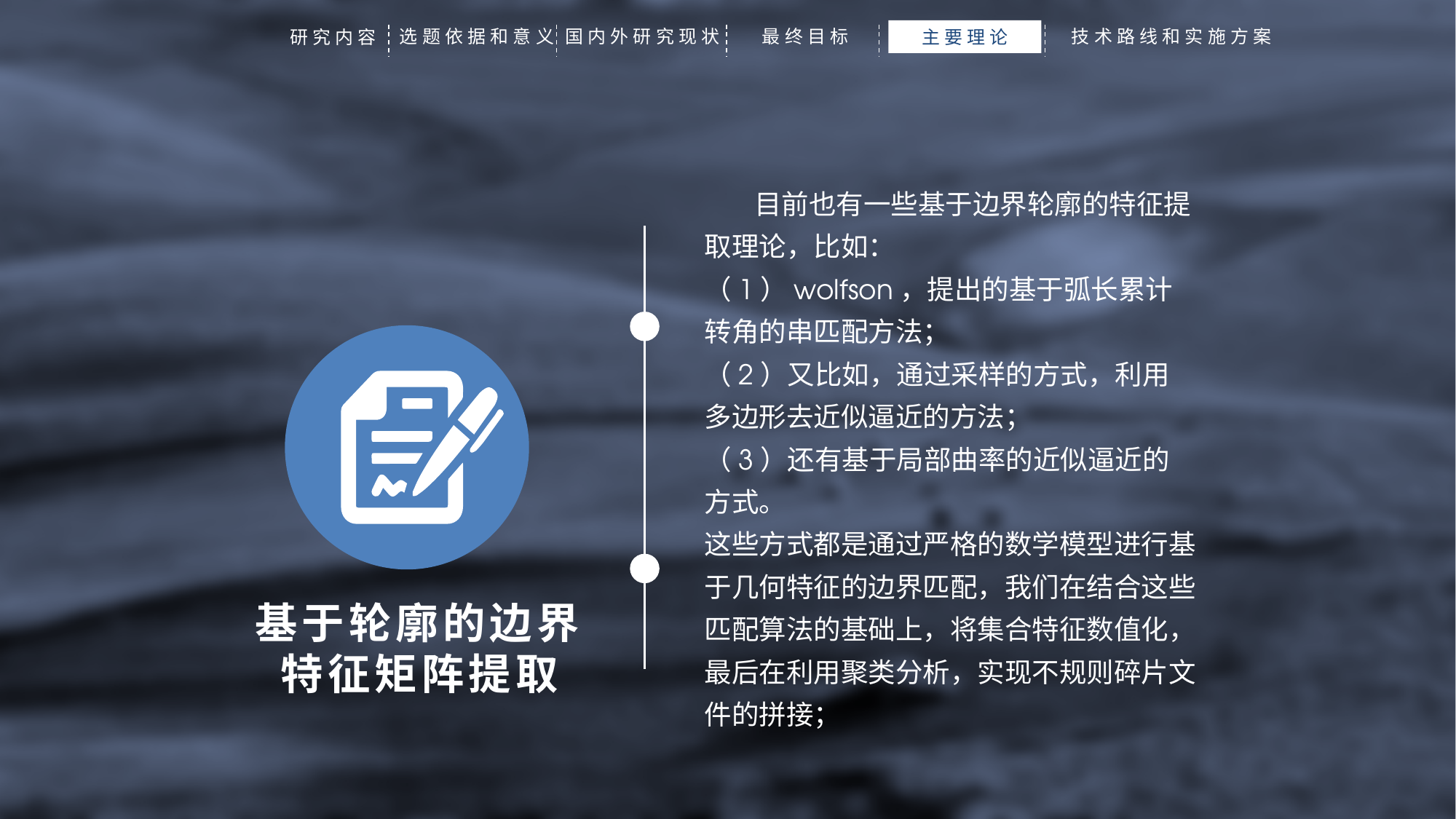

选题依据和意义
国内外研究现状
最终目标
技术路线和实施方案
研究内容
主要理论
       目前也有一些基于边界轮廓的特征提取理论，比如：
（1）wolfson，提出的基于弧长累计转角的串匹配方法；
（2）又比如，通过采样的方式，利用多边形去近似逼近的方法；
（3）还有基于局部曲率的近似逼近的方式。
这些方式都是通过严格的数学模型进行基于几何特征的边界匹配，我们在结合这些匹配算法的基础上，将集合特征数值化，最后在利用聚类分析，实现不规则碎片文件的拼接；

基于轮廓的边界特征矩阵提取